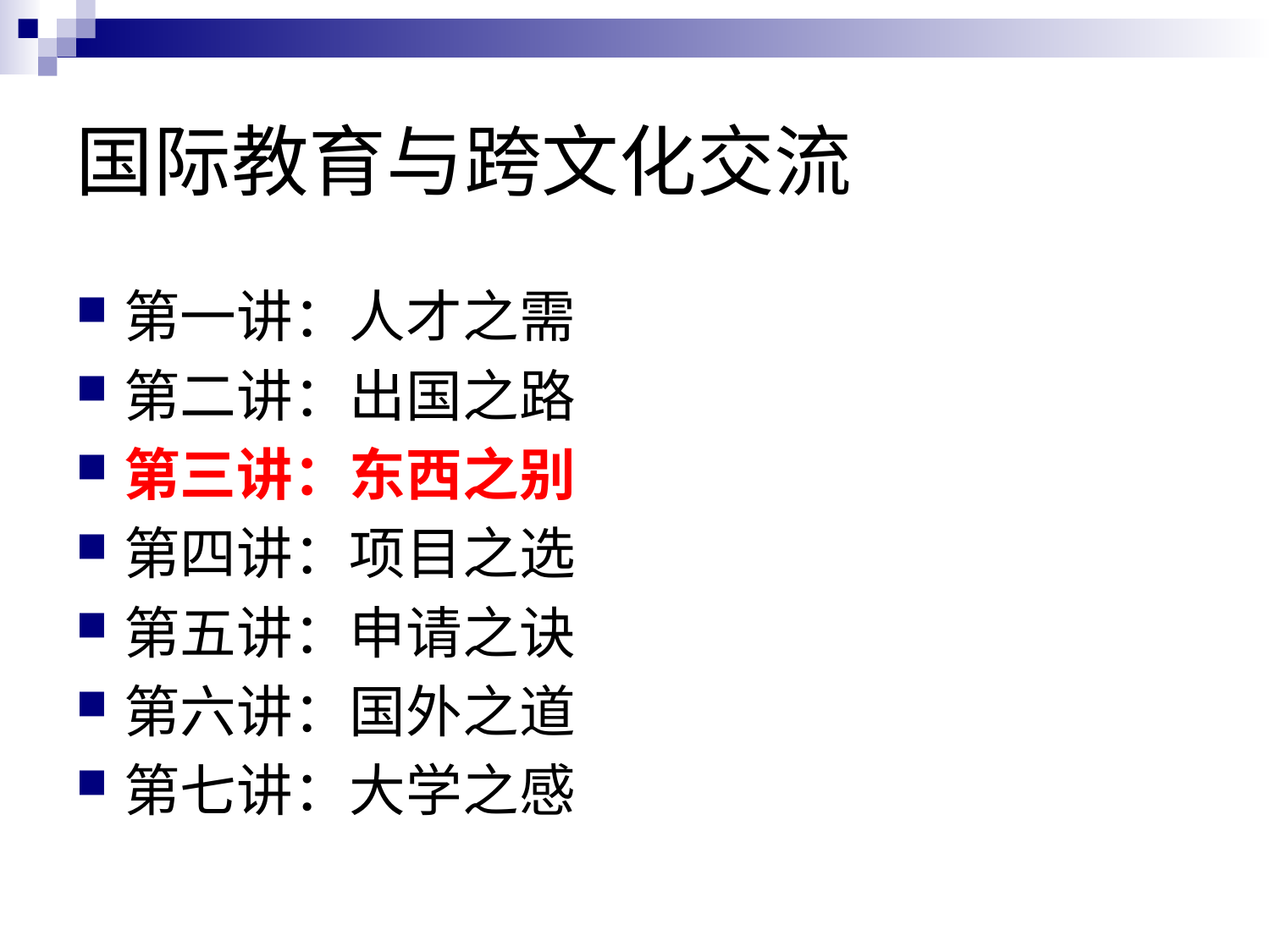

# 国际教育与跨文化交流
第一讲：人才之需
第二讲：出国之路
第三讲：东西之别
第四讲：项目之选
第五讲：申请之诀
第六讲：国外之道
第七讲：大学之感